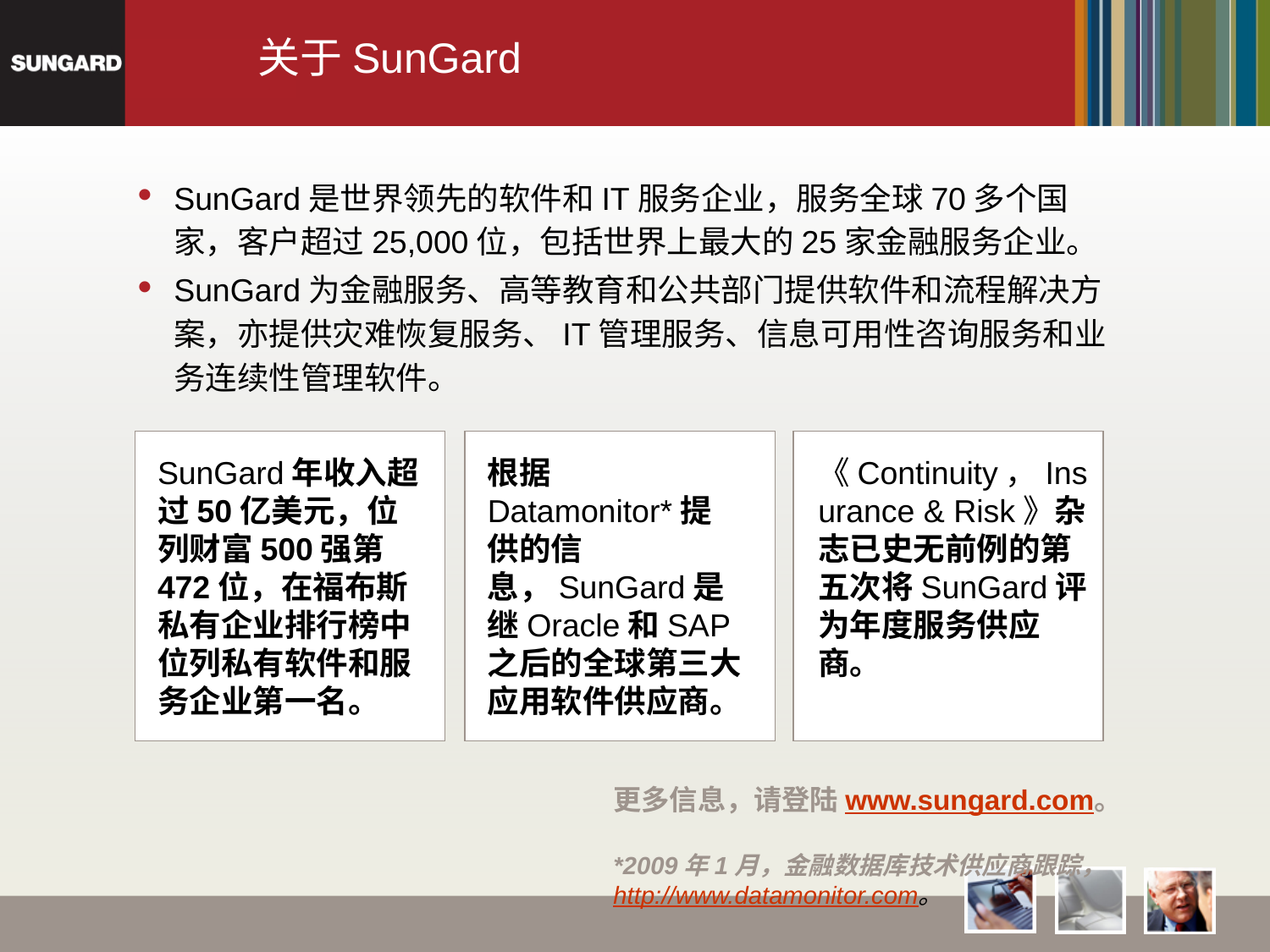

关于SunGard
SunGard是世界领先的软件和IT服务企业，服务全球70多个国家，客户超过25,000位，包括世界上最大的25家金融服务企业。
SunGard为金融服务、高等教育和公共部门提供软件和流程解决方案，亦提供灾难恢复服务、IT管理服务、信息可用性咨询服务和业务连续性管理软件。

SunGard年收入超过50亿美元，位列财富500强第472位，在福布斯私有企业排行榜中位列私有软件和服务企业第一名。
根据Datamonitor*提供的信息，SunGard是继Oracle和SAP之后的全球第三大应用软件供应商。
《Continuity，Insurance & Risk》杂志已史无前例的第五次将SunGard评为年度服务供应商。
更多信息，请登陆www.sungard.com。

*2009年1月，金融数据库技术供应商跟踪，http://www.datamonitor.com。